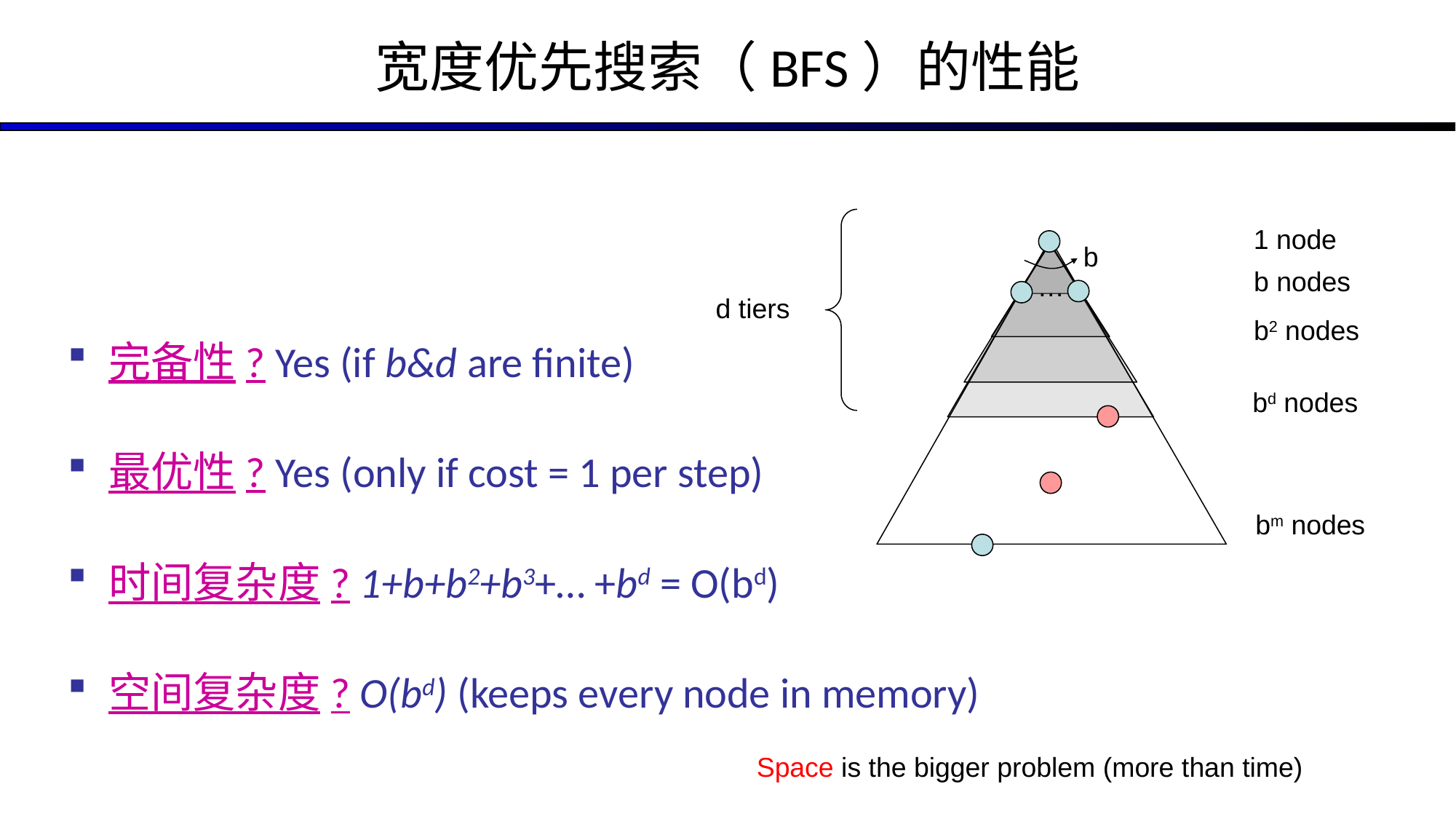

# 宽度优先搜索（BFS）的性能

1 node

b

b nodes
…
完备性? Yes (if b&d are finite)
最优性? Yes (only if cost = 1 per step)
时间复杂度? 1+b+b2+b3+… +bd = O(bd)
空间复杂度? O(bd) (keeps every node in memory)

d tiers
b2 nodes
bd nodes

bm nodes

Space is the bigger problem (more than time)